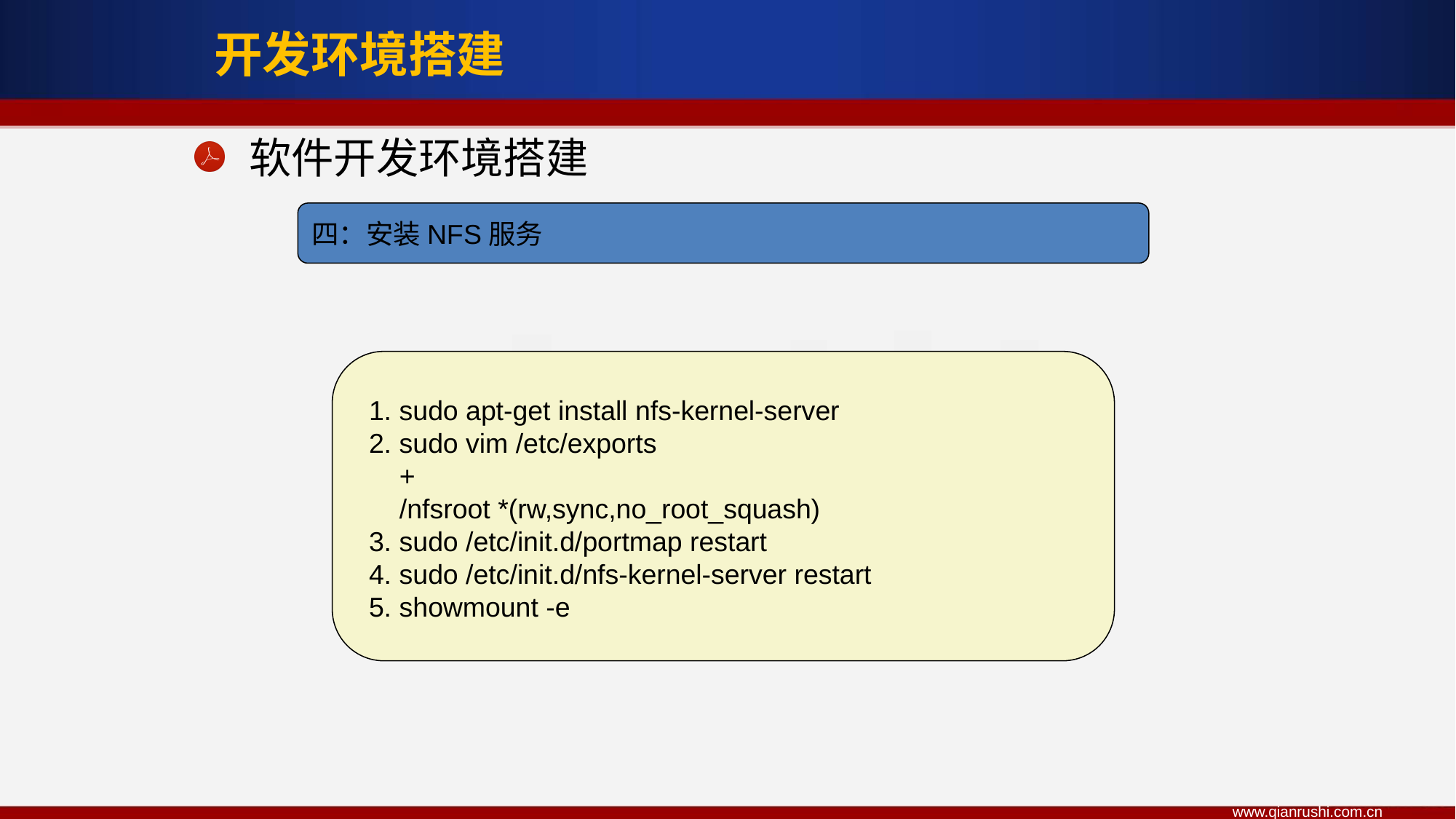

开发环境搭建
软件开发环境搭建
四：安装NFS服务

1. sudo apt-get install nfs-kernel-server
2. sudo vim /etc/exports
    +
    /nfsroot *(rw,sync,no_root_squash)
3. sudo /etc/init.d/portmap restart
4. sudo /etc/init.d/nfs-kernel-server restart
5. showmount -e